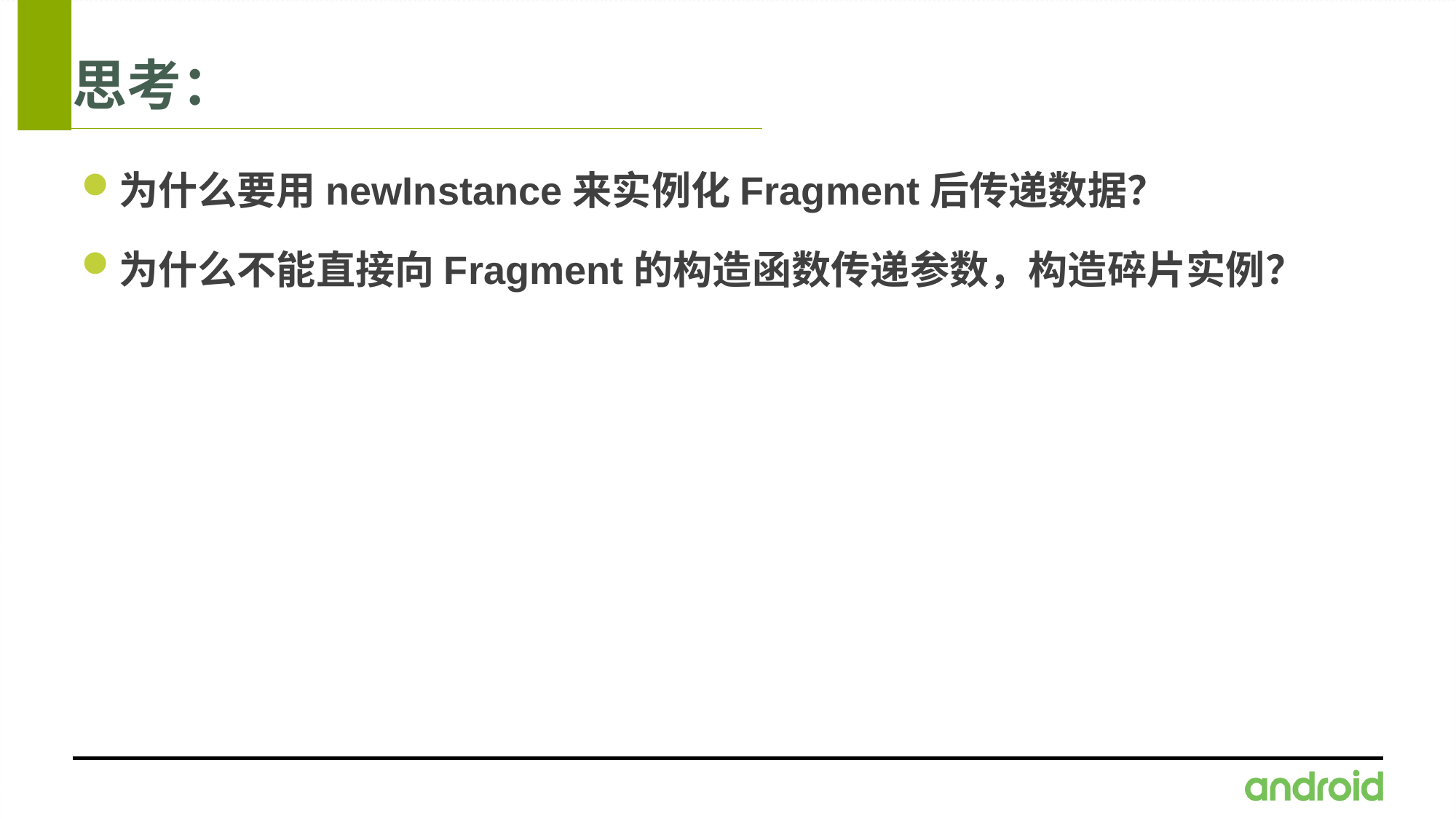

# 思考：
为什么要用newInstance来实例化Fragment后传递数据？
为什么不能直接向Fragment的构造函数传递参数，构造碎片实例？